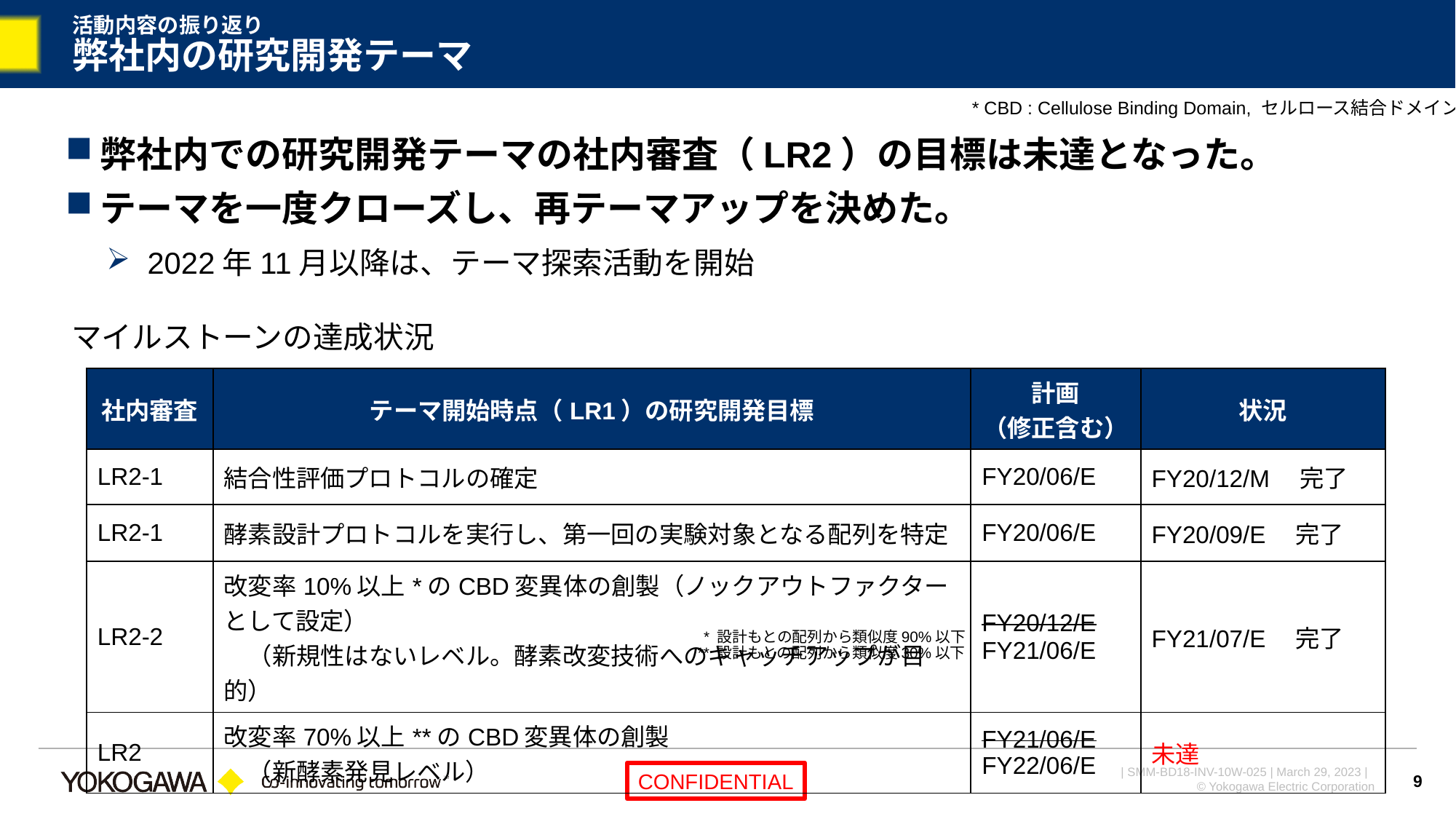

# 活動内容の振り返り 弊社内の研究開発テーマ
* CBD : Cellulose Binding Domain, セルロース結合ドメイン
弊社内での研究開発テーマの社内審査（LR2）の目標は未達となった。
テーマを一度クローズし、再テーマアップを決めた。
2022年11月以降は、テーマ探索活動を開始
マイルストーンの達成状況
| 社内審査 | テーマ開始時点（LR1）の研究開発目標 | 計画 （修正含む） | 状況 |
| --- | --- | --- | --- |
| LR2-1 | 結合性評価プロトコルの確定 | FY20/06/E | FY20/12/M　完了 |
| LR2-1 | 酵素設計プロトコルを実行し、第一回の実験対象となる配列を特定 | FY20/06/E | FY20/09/E　完了 |
| LR2-2 | 改変率10%以上\*のCBD変異体の創製（ノックアウトファクターとして設定） 　（新規性はないレベル。酵素改変技術へのキャッチアップが目的） | FY20/12/E FY21/06/E | FY21/07/E　完了 |
| LR2 | 改変率70%以上\*\*のCBD変異体の創製 　（新酵素発見レベル） | FY21/06/E FY22/06/E | 未達 |
* 設計もとの配列から類似度90%以下
** 設計もとの配列から類似度30%以下
9